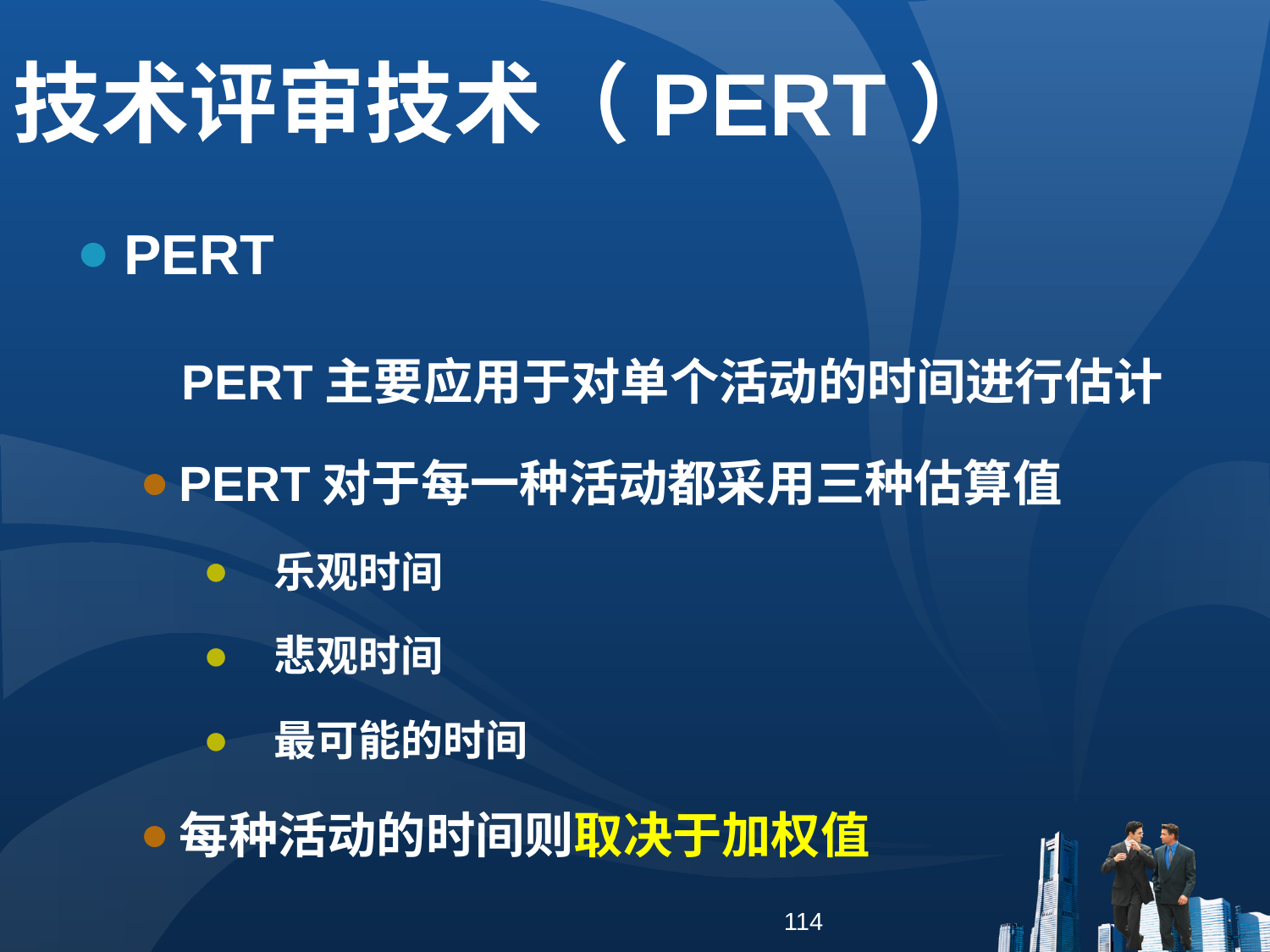

技术评审技术（PERT）
PERT
      PERT主要应用于对单个活动的时间进行估计
PERT对于每一种活动都采用三种估算值
   乐观时间
   悲观时间
   最可能的时间
每种活动的时间则取决于加权值
114